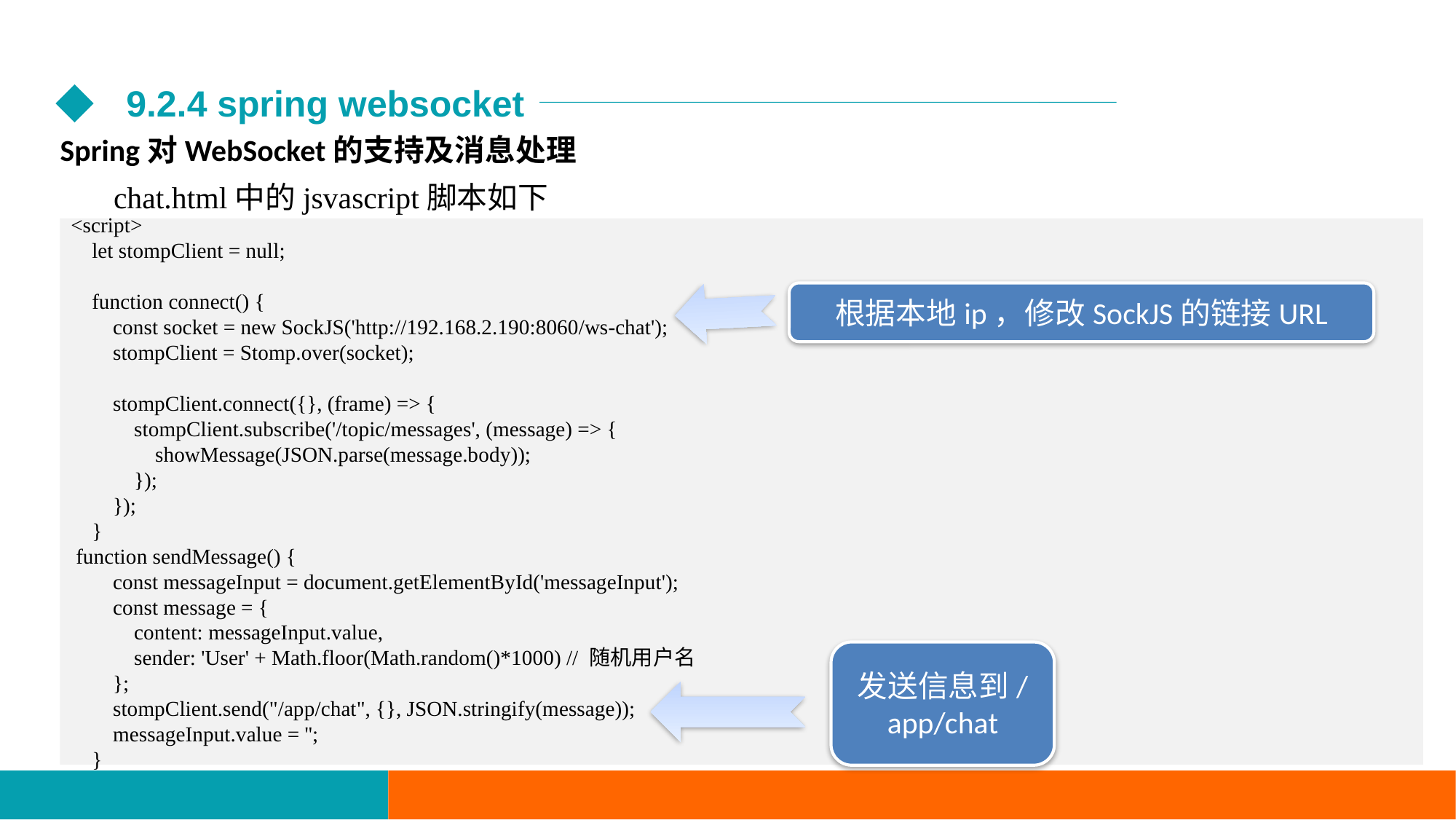

9.2.4 spring websocket
Spring对WebSocket的支持及消息处理

chat.html中的jsvascript脚本如下

<script>
    let stompClient = null;

    function connect() {
        const socket = new SockJS('http://192.168.2.190:8060/ws-chat');
        stompClient = Stomp.over(socket);

        stompClient.connect({}, (frame) => {
            stompClient.subscribe('/topic/messages', (message) => {
                showMessage(JSON.parse(message.body));
            });
        });
    }
 function sendMessage() {
        const messageInput = document.getElementById('messageInput');
        const message = {
            content: messageInput.value,
            sender: 'User' + Math.floor(Math.random()*1000) // 随机用户名
        };
        stompClient.send("/app/chat", {}, JSON.stringify(message));
        messageInput.value = '';
    }
根据本地ip，修改SockJS的链接URL

发送信息到/app/chat